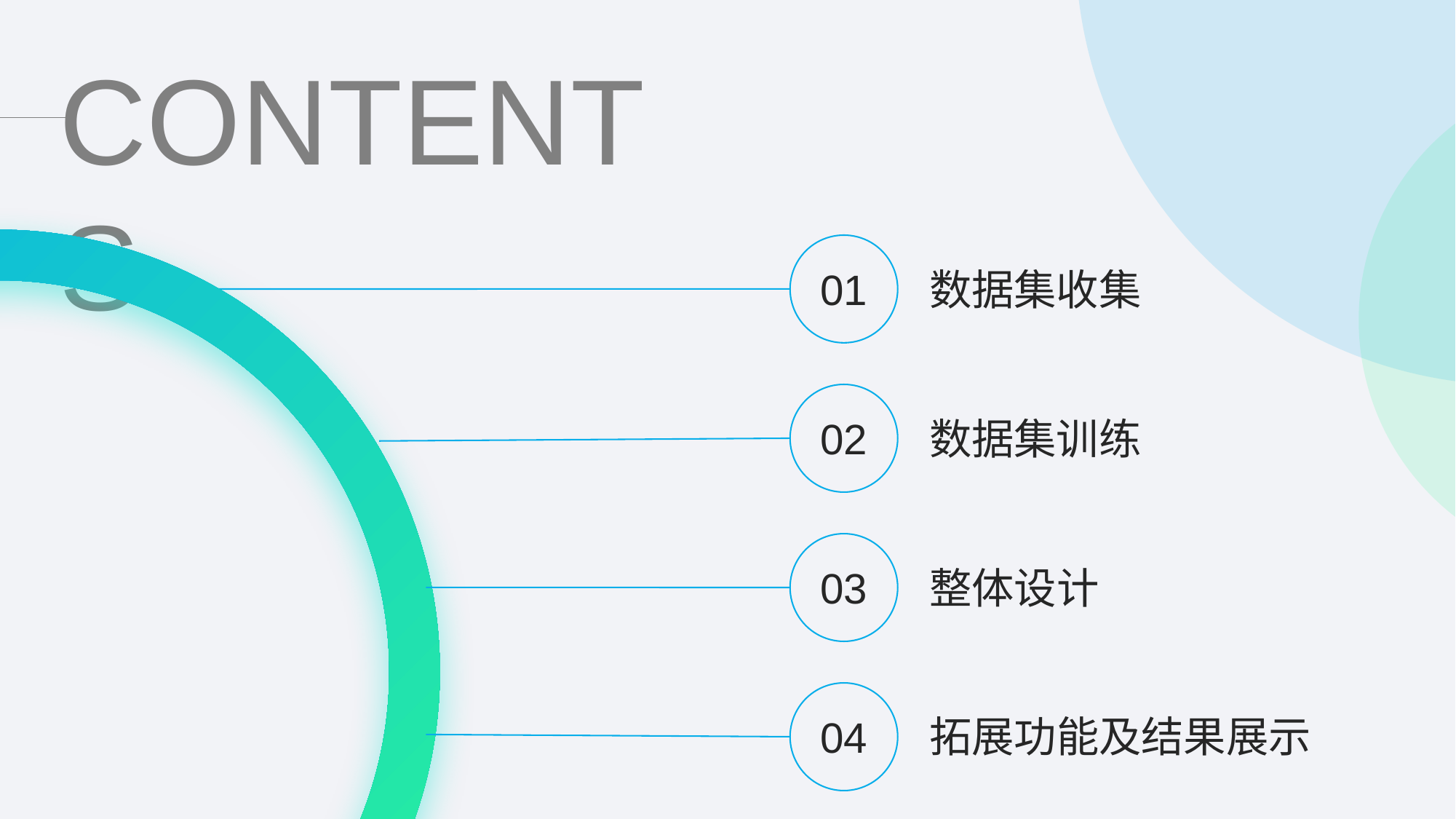

CONTENTS

01
数据集收集

02
数据集训练

03
整体设计

拓展功能及结果展示
04